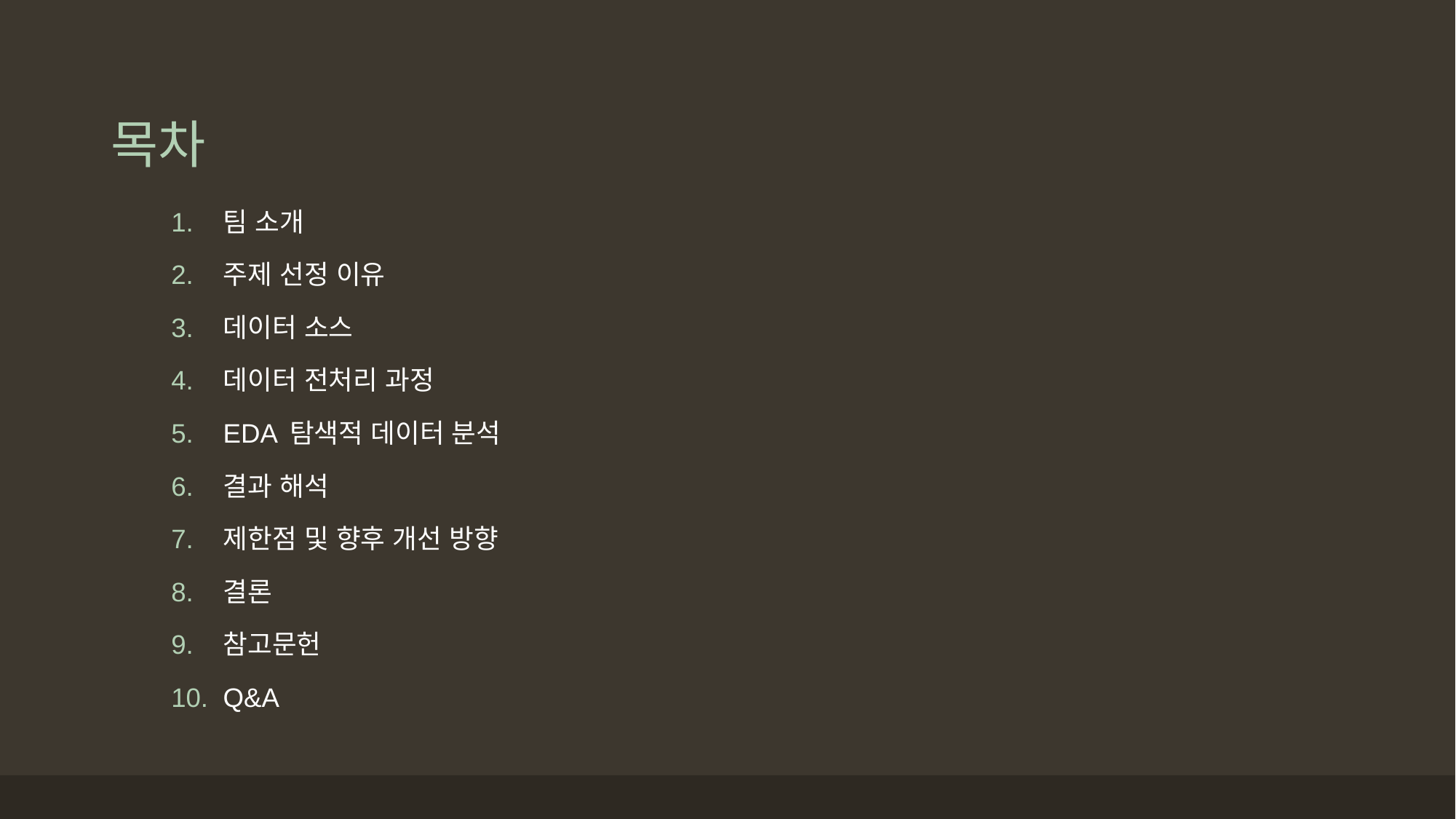

# 목차
팀 소개
주제 선정 이유
데이터 소스
데이터 전처리 과정
EDA 탐색적 데이터 분석
결과 해석
제한점 및 향후 개선 방향
결론
참고문헌
Q&A